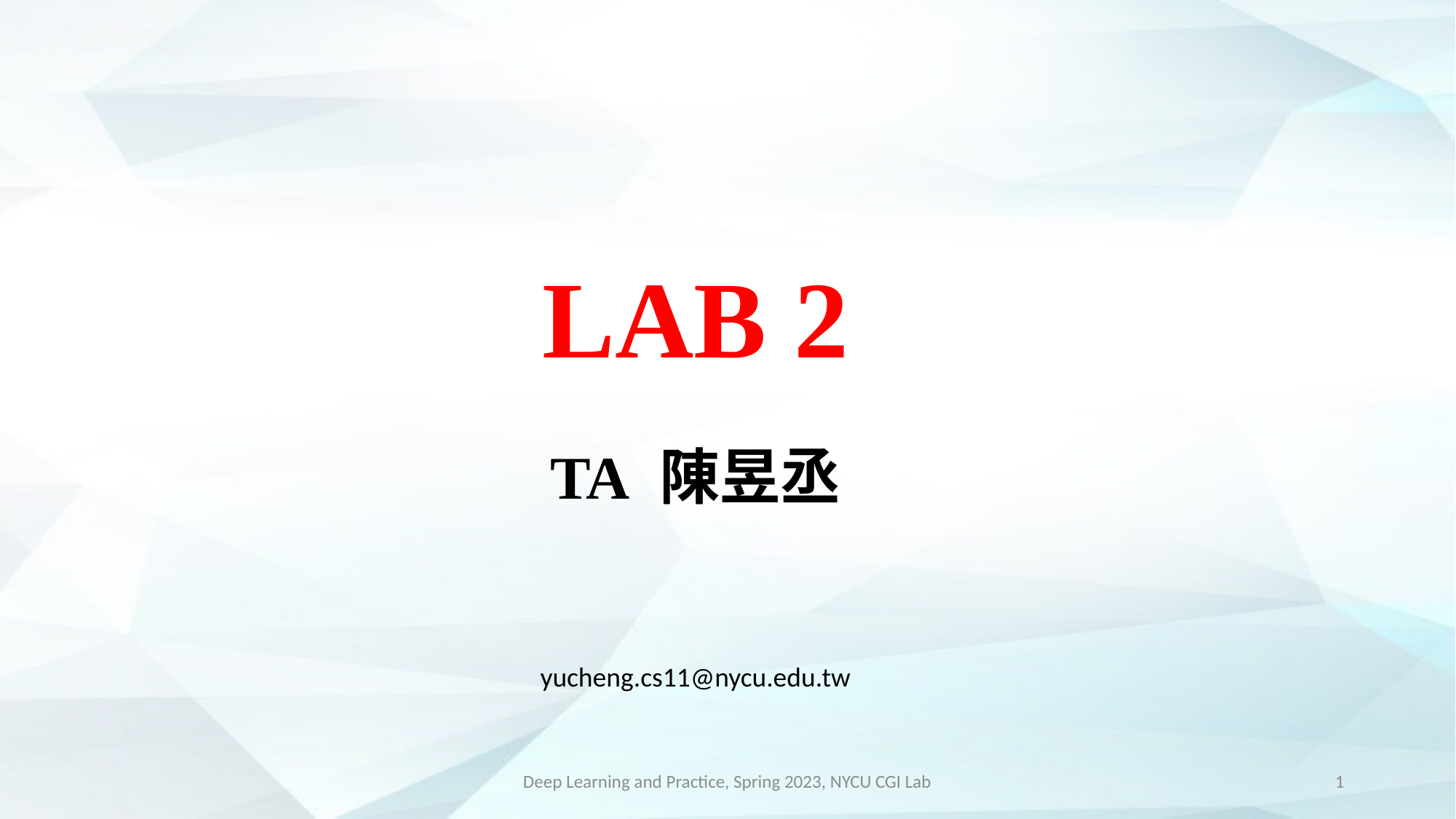

# LAB 2 TA 陳昱丞
yucheng.cs11@nycu.edu.tw
Deep Learning and Practice, Spring 2023, NYCU CGI Lab
1